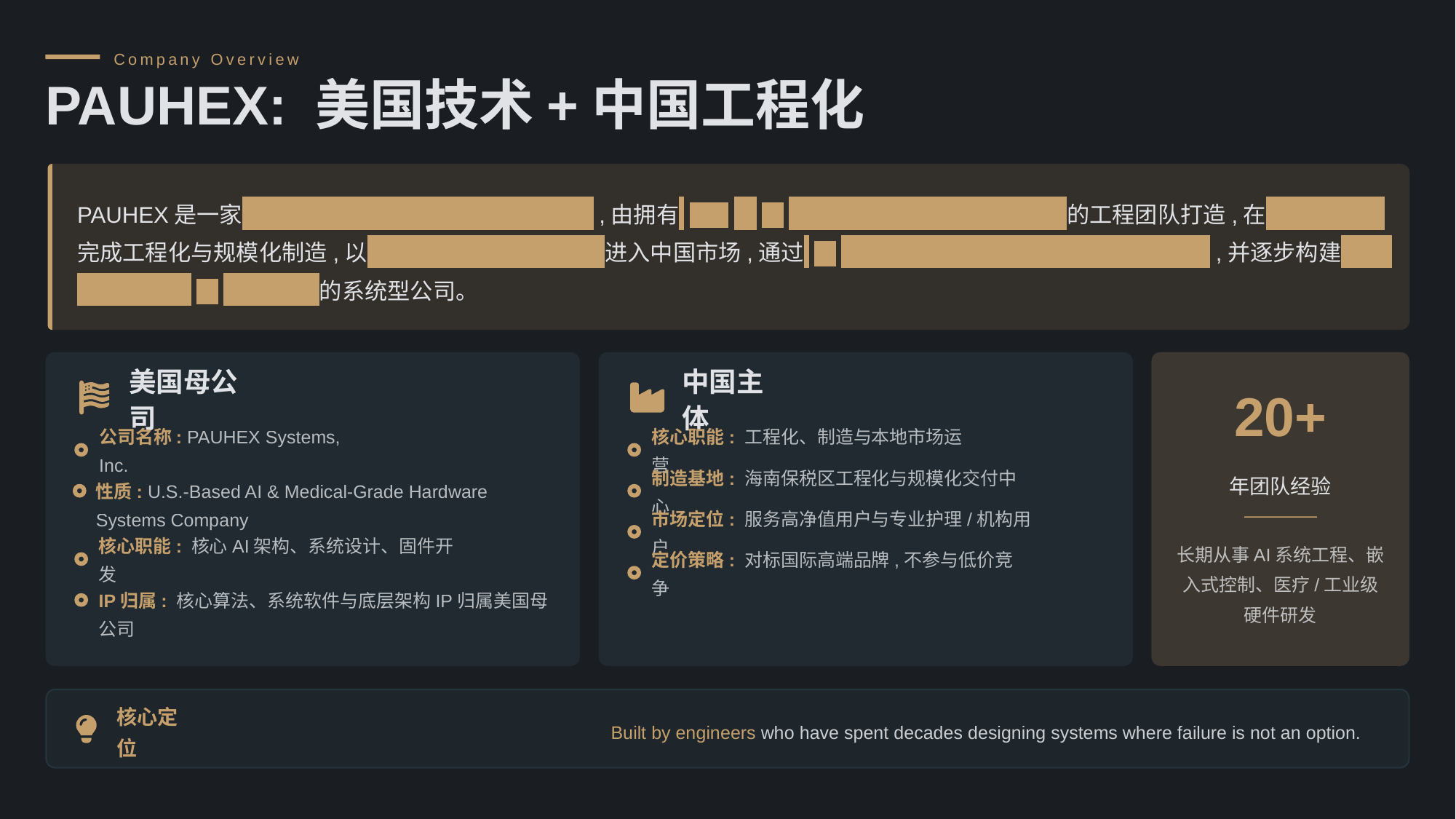

Company Overview

PAUHEX: 美国技术+中国工程化

PAUHEX是一家 以美国核心技术与知识产权为基础 ,由拥有 20+年AI系统工程与医疗级硬件经验 的工程团队打造,在 海南保税区 完成工程化与规模化制造,以 高附加值外资品牌形态 进入中国市场,通过 AI硬件产品矩阵切入银发老年护理场景 ,并逐步构建 中国适老化智能AI生态平台 的系统型公司。

美国母公司
中国主体

20+
公司名称: PAUHEX Systems, Inc.
核心职能: 工程化、制造与本地市场运营

年团队经验
性质: U.S.-Based AI & Medical-Grade Hardware Systems Company
制造基地: 海南保税区工程化与规模化交付中心

市场定位: 服务高净值用户与专业护理/机构用户

长期从事AI系统工程、嵌入式控制、医疗/工业级硬件研发
核心职能: 核心AI架构、系统设计、固件开发

定价策略: 对标国际高端品牌,不参与低价竞争

IP归属: 核心算法、系统软件与底层架构IP归属美国母公司

核心定位

Built by engineers who have spent decades designing systems where failure is not an option.